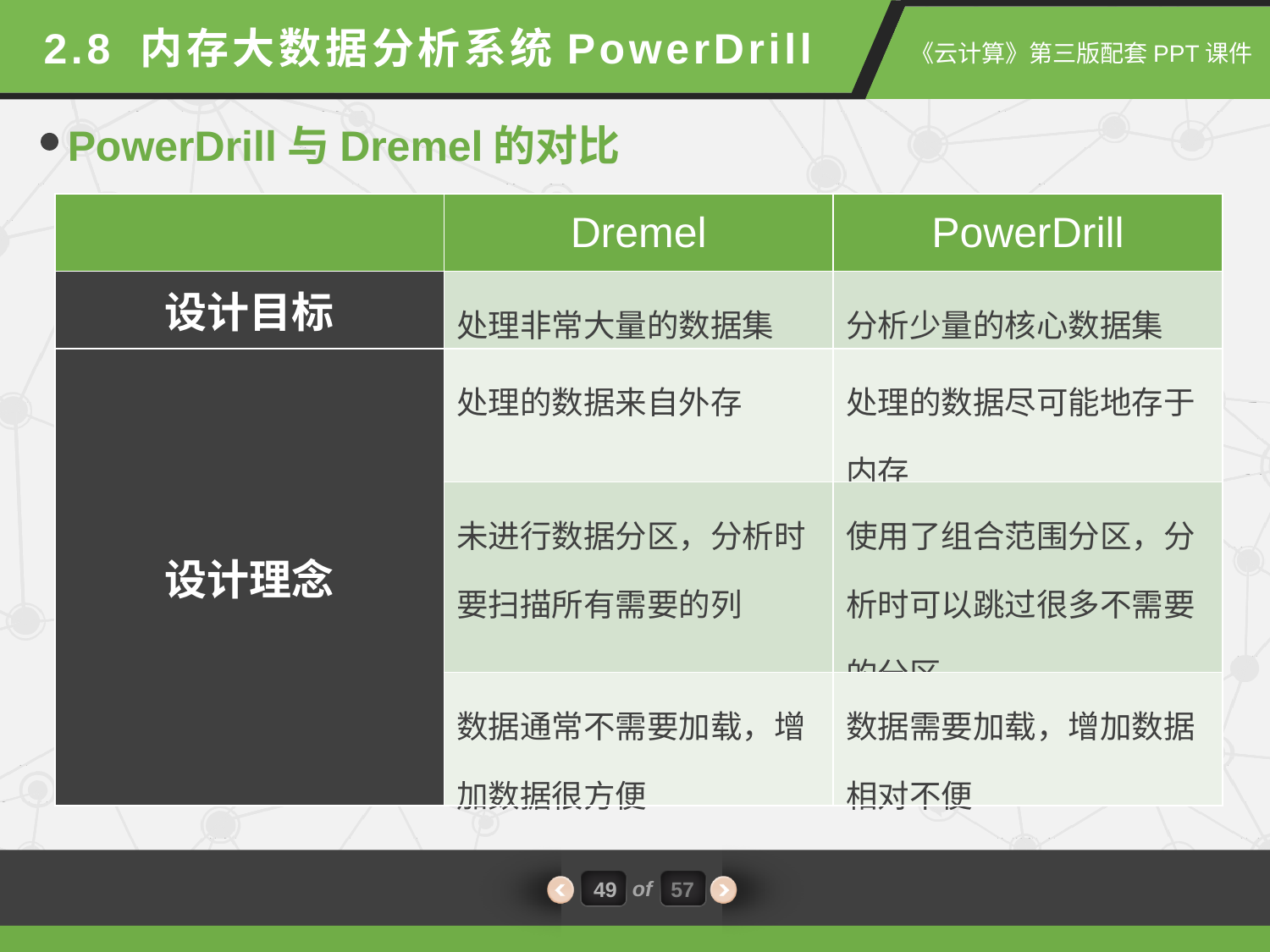

2.8 内存大数据分析系统PowerDrill
PowerDrill与Dremel的对比

|  | Dremel | PowerDrill |
| --- | --- | --- |
| 设计目标 | 处理非常大量的数据集 | 分析少量的核心数据集 |
| 设计理念 | 处理的数据来自外存 | 处理的数据尽可能地存于内存 |
|  | 未进行数据分区，分析时要扫描所有需要的列 | 使用了组合范围分区，分析时可以跳过很多不需要的分区 |
|  | 数据通常不需要加载，增加数据很方便 | 数据需要加载，增加数据相对不便 |
49